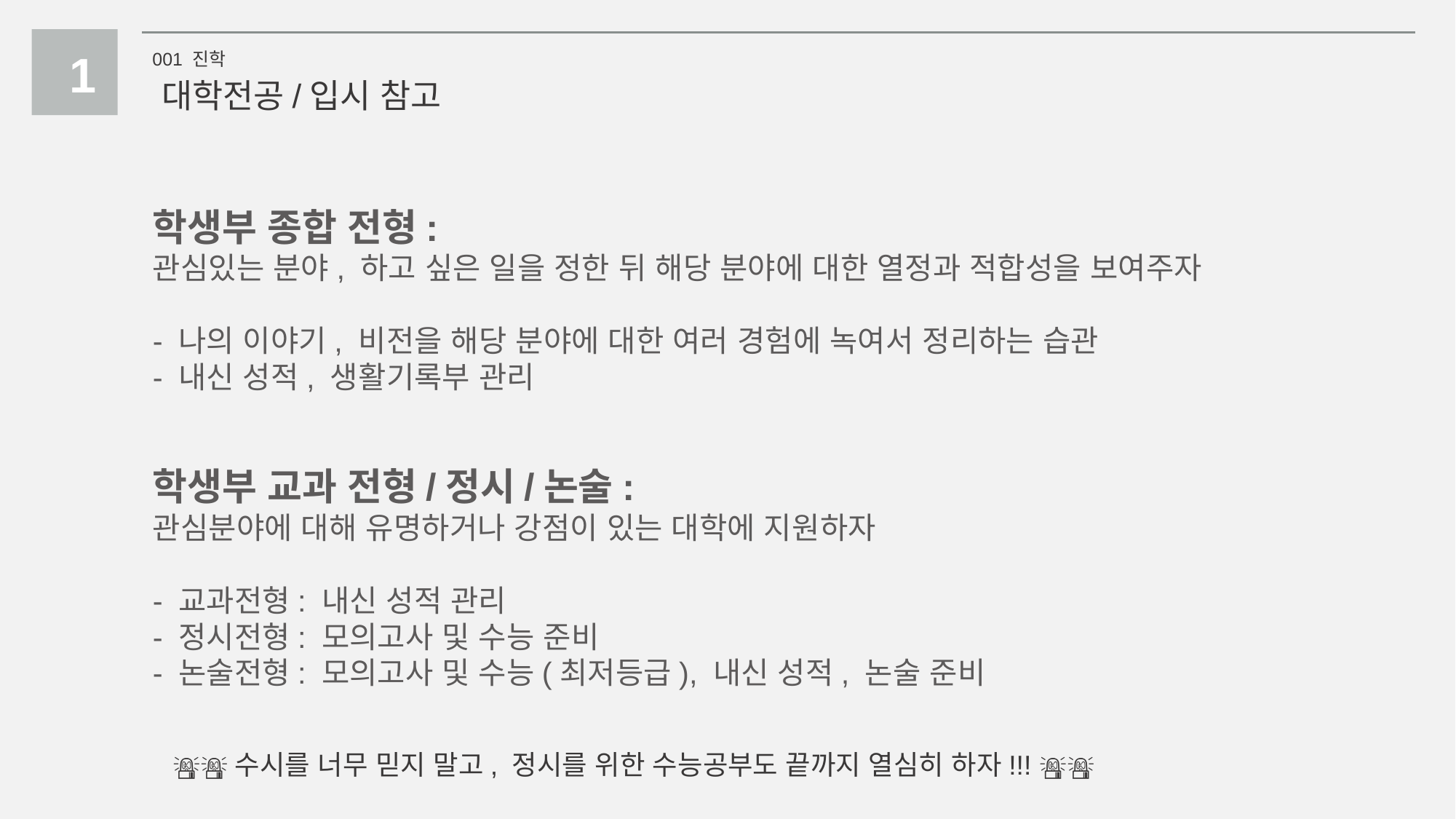

1
001 진학
대학전공/입시 참고
학생부 종합 전형:
관심있는 분야, 하고 싶은 일을 정한 뒤 해당 분야에 대한 열정과 적합성을 보여주자

- 나의 이야기, 비전을 해당 분야에 대한 여러 경험에 녹여서 정리하는 습관
- 내신 성적, 생활기록부 관리
학생부 교과 전형/정시/논술:
관심분야에 대해 유명하거나 강점이 있는 대학에 지원하자

- 교과전형: 내신 성적 관리
- 정시전형: 모의고사 및 수능 준비
- 논술전형: 모의고사 및 수능(최저등급), 내신 성적, 논술 준비
🚨🚨수시를 너무 믿지 말고, 정시를 위한 수능공부도 끝까지 열심히 하자!!! 🚨🚨